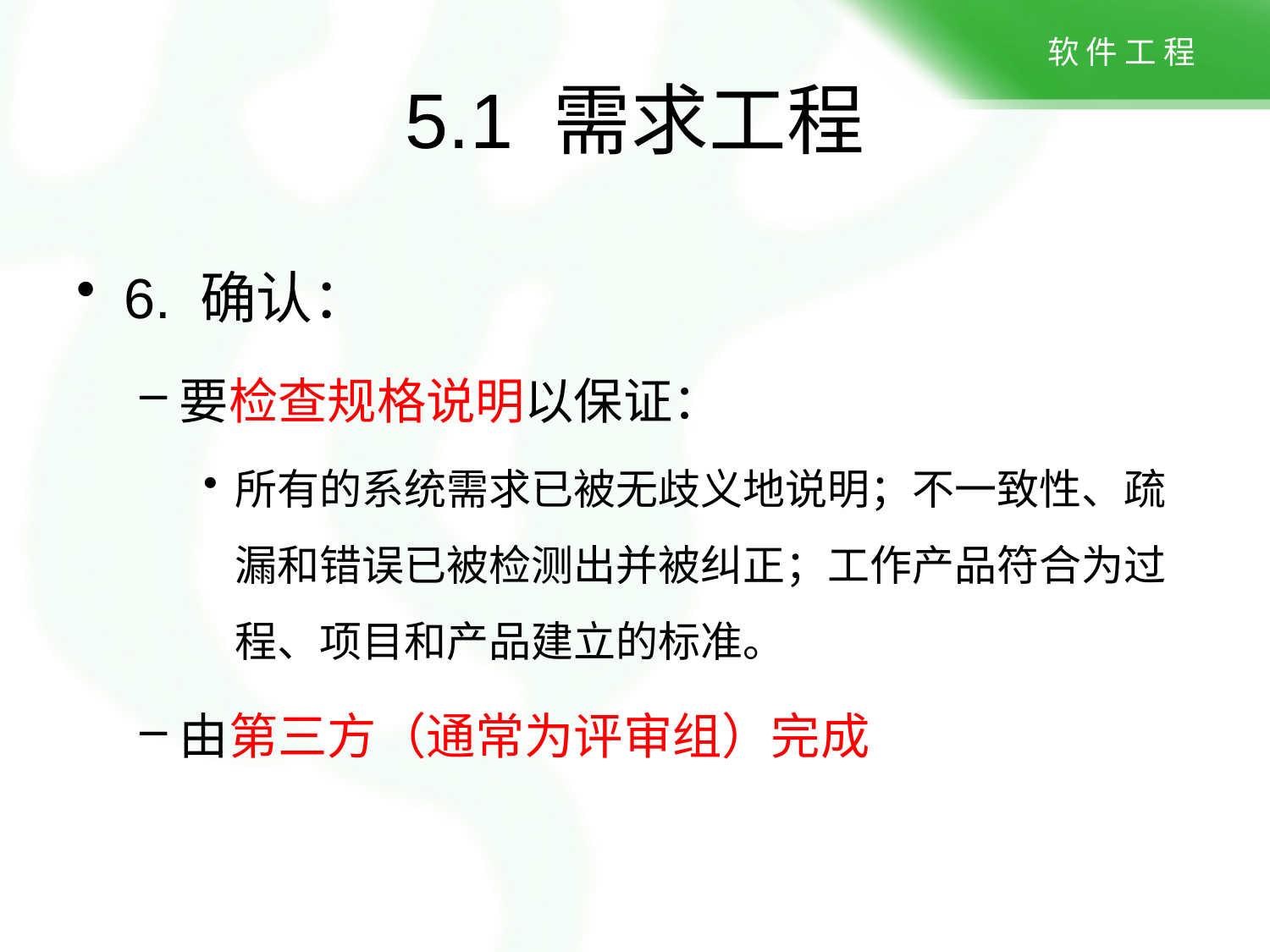

# 5.1 需求工程
6. 确认：
要检查规格说明以保证：
所有的系统需求已被无歧义地说明；不一致性、疏漏和错误已被检测出并被纠正；工作产品符合为过程、项目和产品建立的标准。
由第三方（通常为评审组）完成